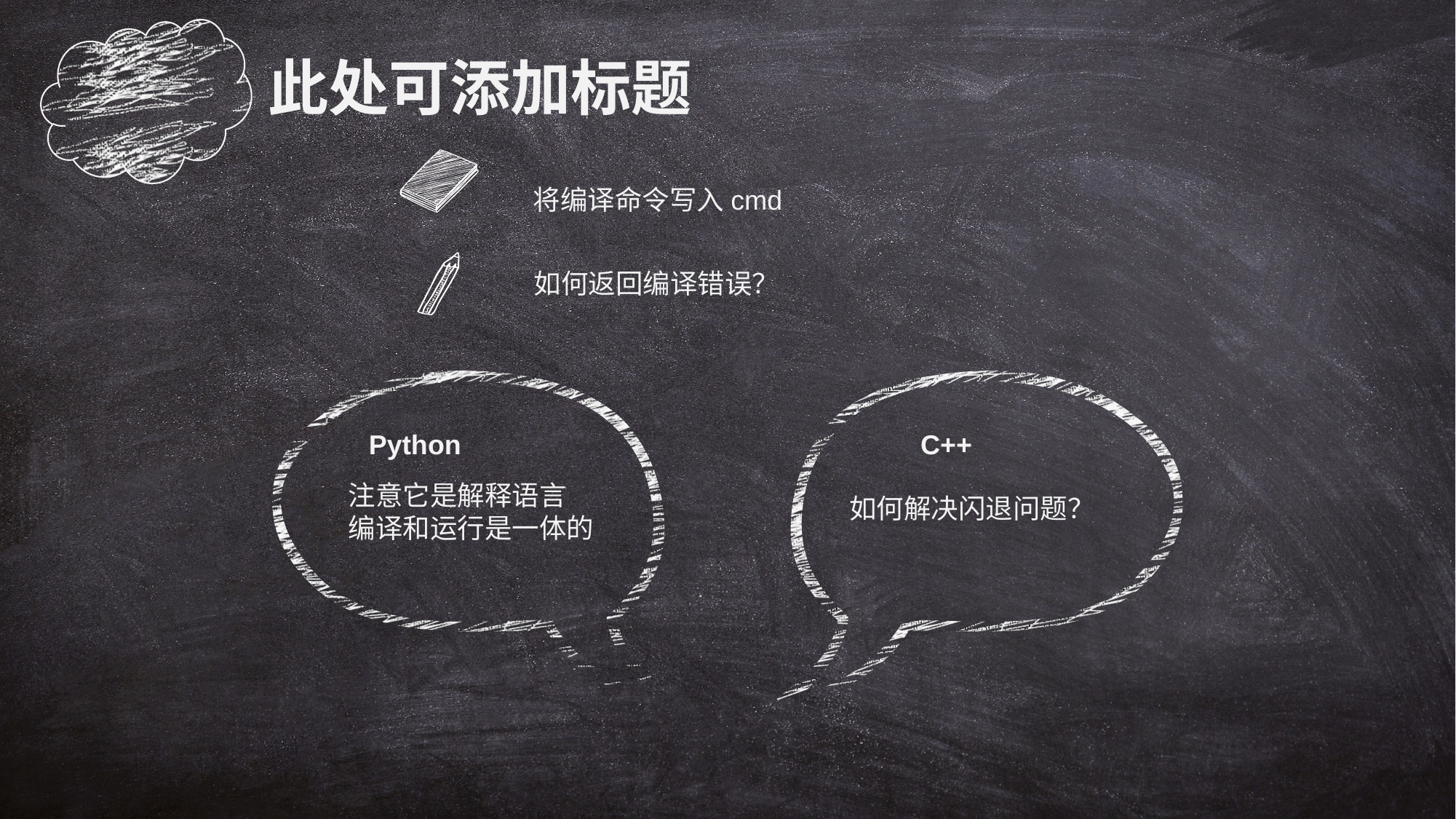

此处可添加标题

将编译命令写入cmd

如何返回编译错误？

Python
C++
注意它是解释语言
编译和运行是一体的
如何解决闪退问题？